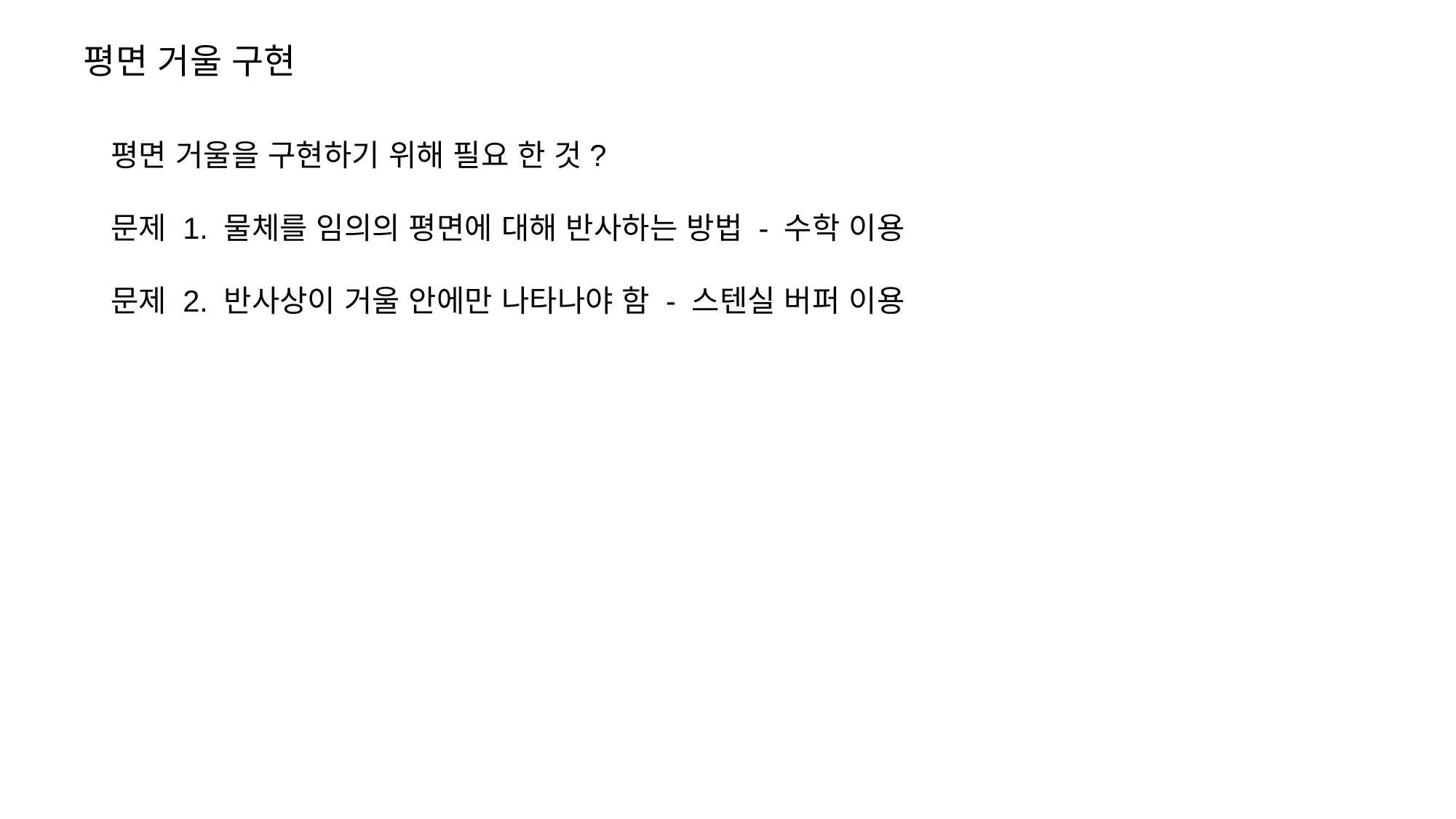

# 평면 거울 구현

평면 거울을 구현하기 위해 필요 한 것?

문제 1. 물체를 임의의 평면에 대해 반사하는 방법 - 수학 이용

문제 2. 반사상이 거울 안에만 나타나야 함 - 스텐실 버퍼 이용